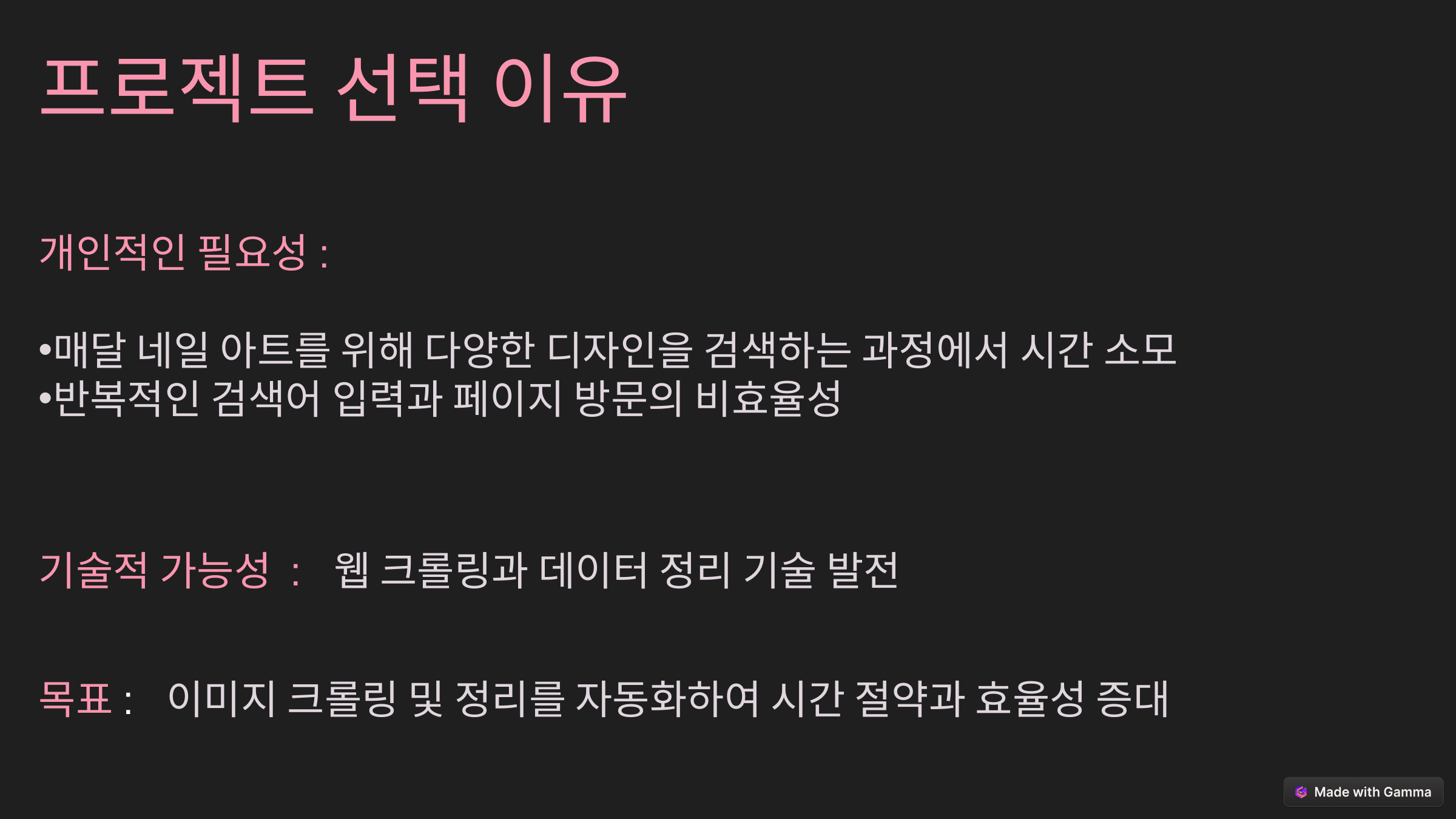

프로젝트 선택 이유

개인적인 필요성:

매달 네일 아트를 위해 다양한 디자인을 검색하는 과정에서 시간 소모
반복적인 검색어 입력과 페이지 방문의 비효율성

기술적 가능성 :  웹 크롤링과 데이터 정리 기술 발전

목표:  이미지 크롤링 및 정리를 자동화하여 시간 절약과 효율성 증대